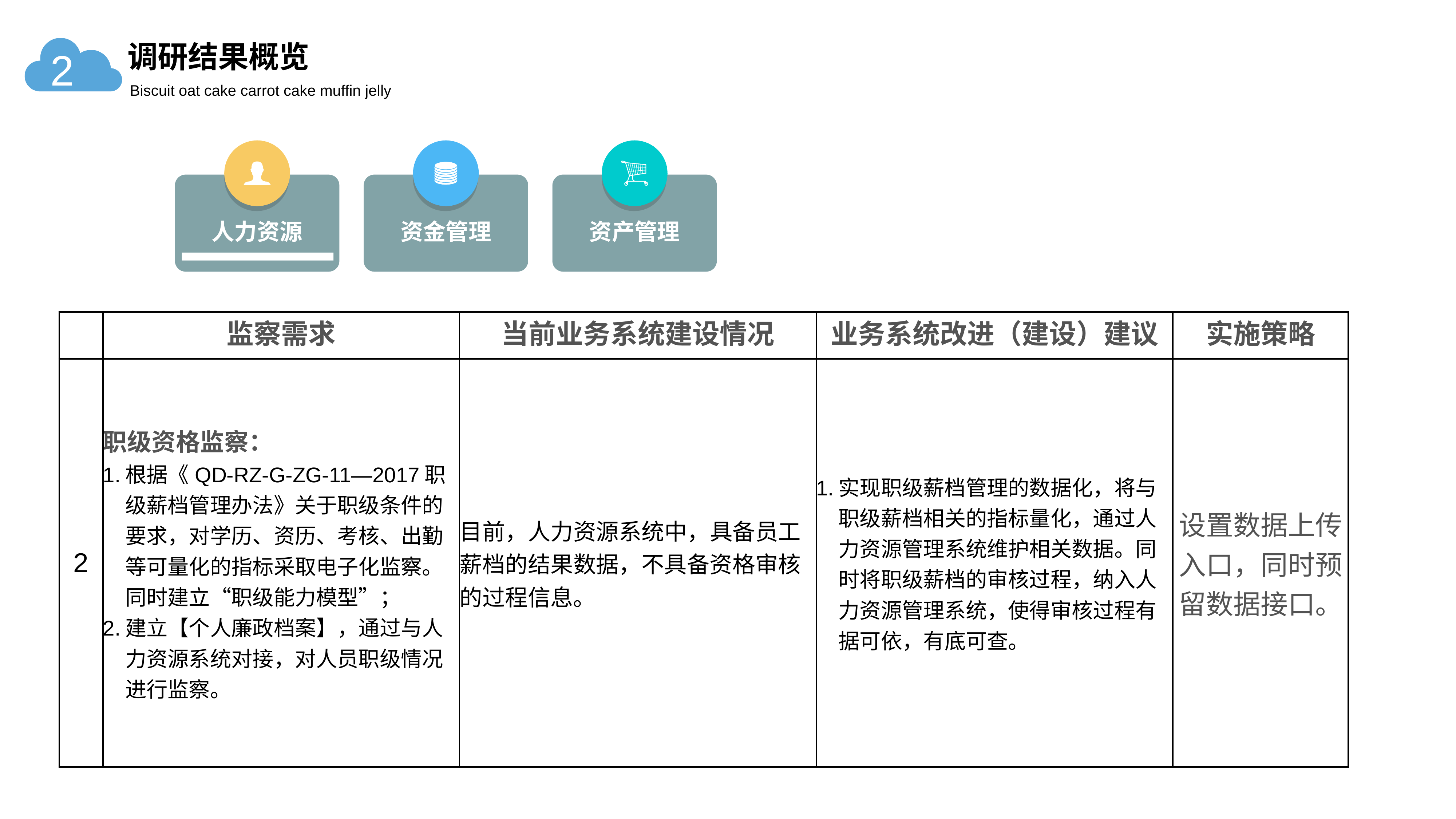

调研结果概览
2

Biscuit oat cake carrot cake muffin jelly

人力资源

资金管理

资产管理

|  | 监察需求 | 当前业务系统建设情况 | 业务系统改进（建设）建议 | 实施策略 |
| --- | --- | --- | --- | --- |
| 2 | 职级资格监察： 根据《QD-RZ-G-ZG-11—2017职级薪档管理办法》关于职级条件的要求，对学历、资历、考核、出勤等可量化的指标采取电子化监察。同时建立“职级能力模型”； 建立【个人廉政档案】，通过与人力资源系统对接，对人员职级情况进行监察。 | 目前，人力资源系统中，具备员工薪档的结果数据，不具备资格审核的过程信息。 | 实现职级薪档管理的数据化，将与职级薪档相关的指标量化，通过人力资源管理系统维护相关数据。同时将职级薪档的审核过程，纳入人力资源管理系统，使得审核过程有据可依，有底可查。 | 设置数据上传入口，同时预留数据接口。 |
16